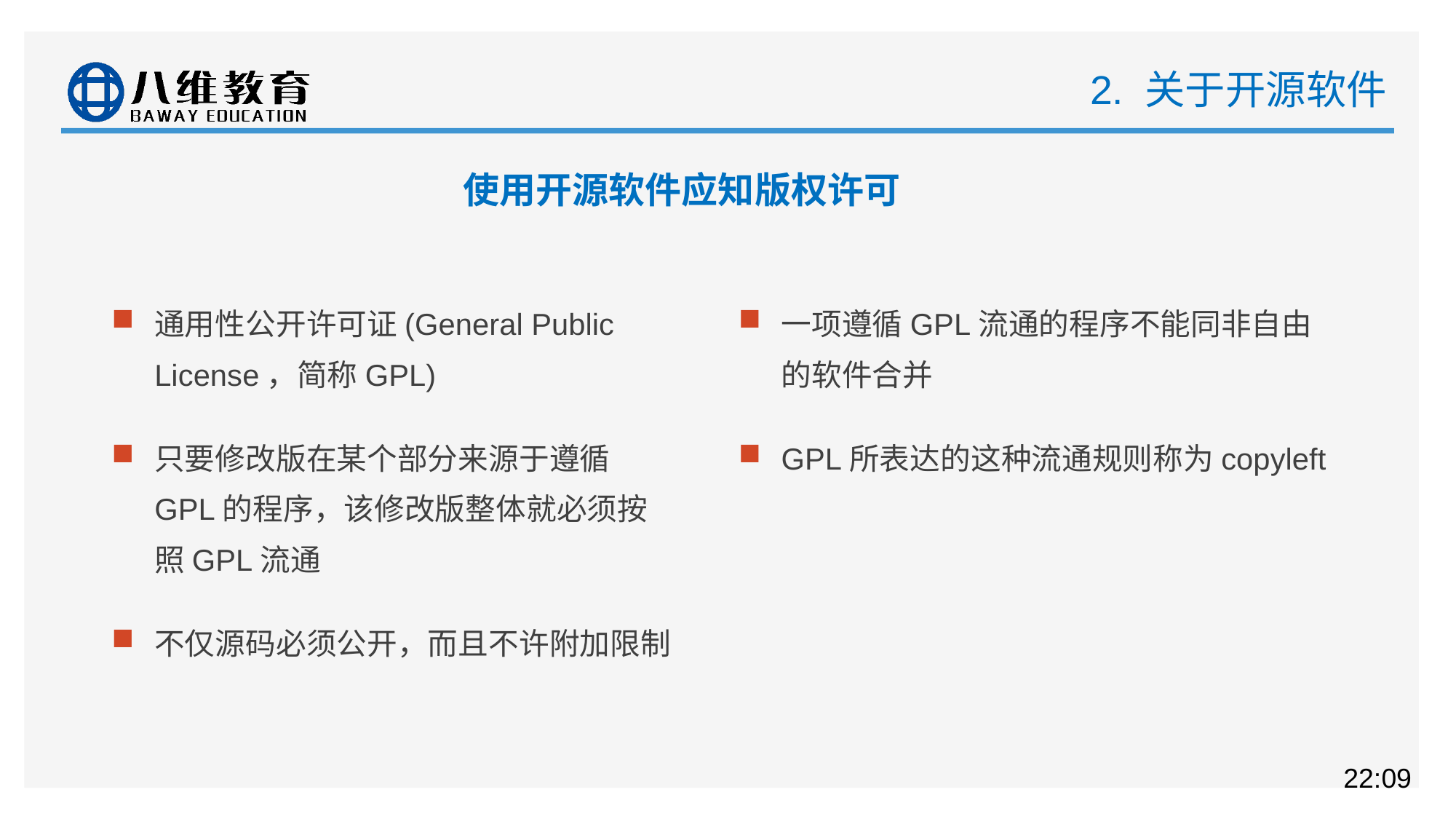

# 2. 关于开源软件

使用开源软件应知版权许可
通用性公开许可证(General Public License，简称GPL)
只要修改版在某个部分来源于遵循GPL的程序，该修改版整体就必须按照GPL流通
不仅源码必须公开，而且不许附加限制

一项遵循GPL流通的程序不能同非自由的软件合并
GPL所表达的这种流通规则称为copyleft